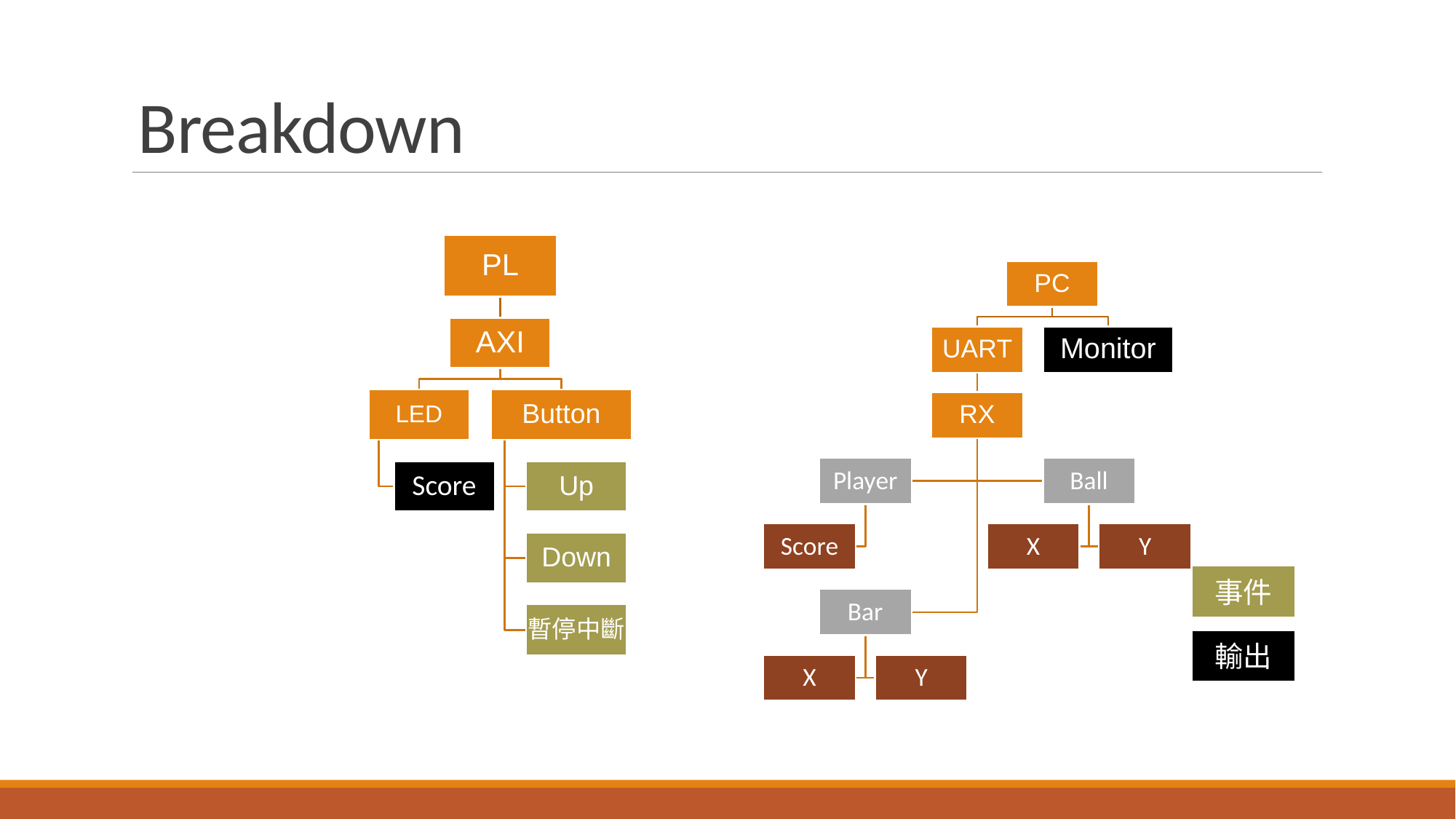

# Breakdown
PL
AXI
LED
Score
Button
Up
Down
暫停中斷
PC
UART
RX
Player
Score
Ball
X
Y
Bar
X
Y
Monitor
事件
輸出